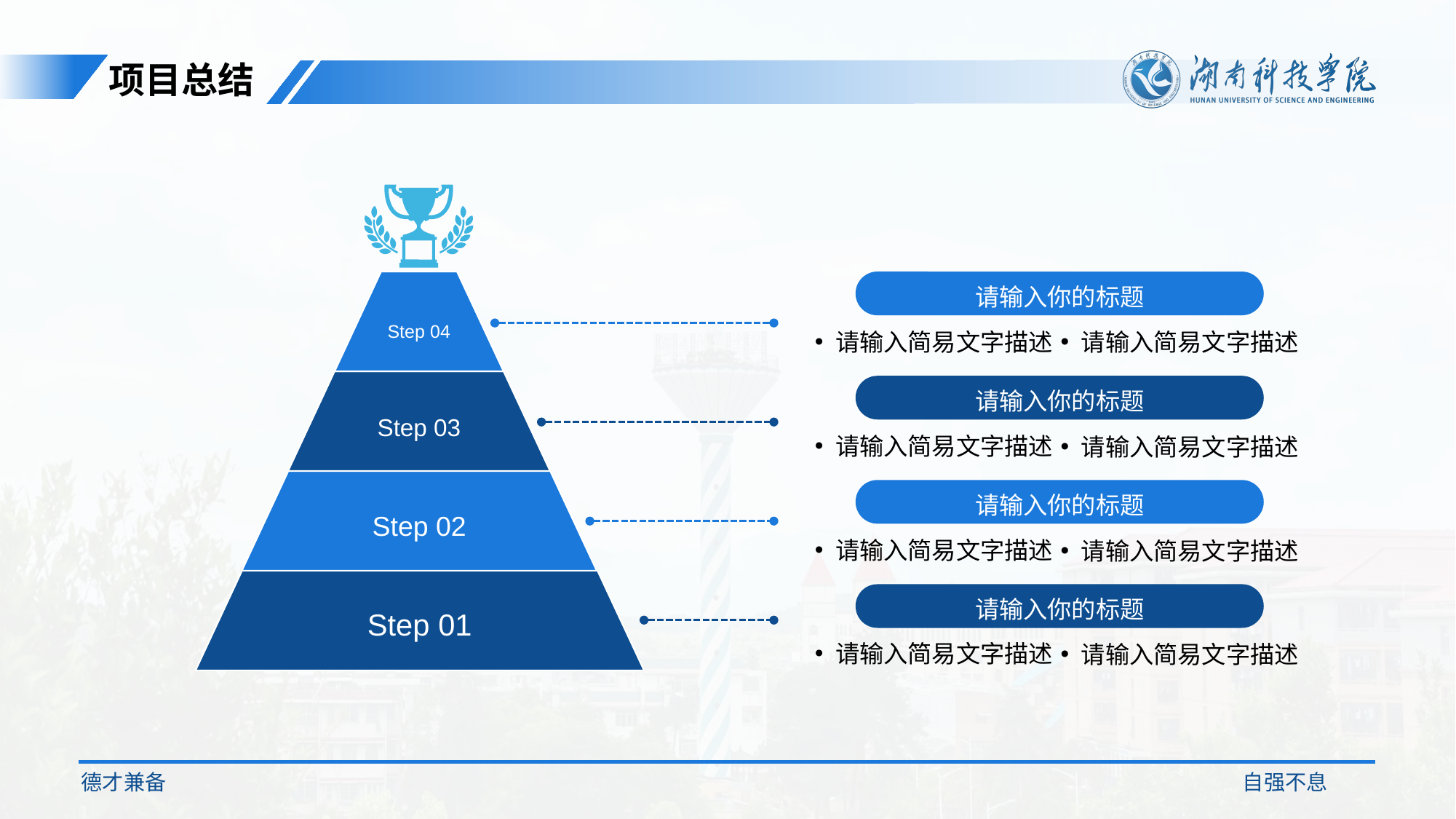

项目总结

Step 04
Step 03
Step 02
Step 01
请输入你的标题
请输入简易文字描述
请输入简易文字描述
请输入你的标题
请输入简易文字描述
请输入简易文字描述
请输入你的标题
请输入简易文字描述
请输入简易文字描述
请输入你的标题
请输入简易文字描述
请输入简易文字描述